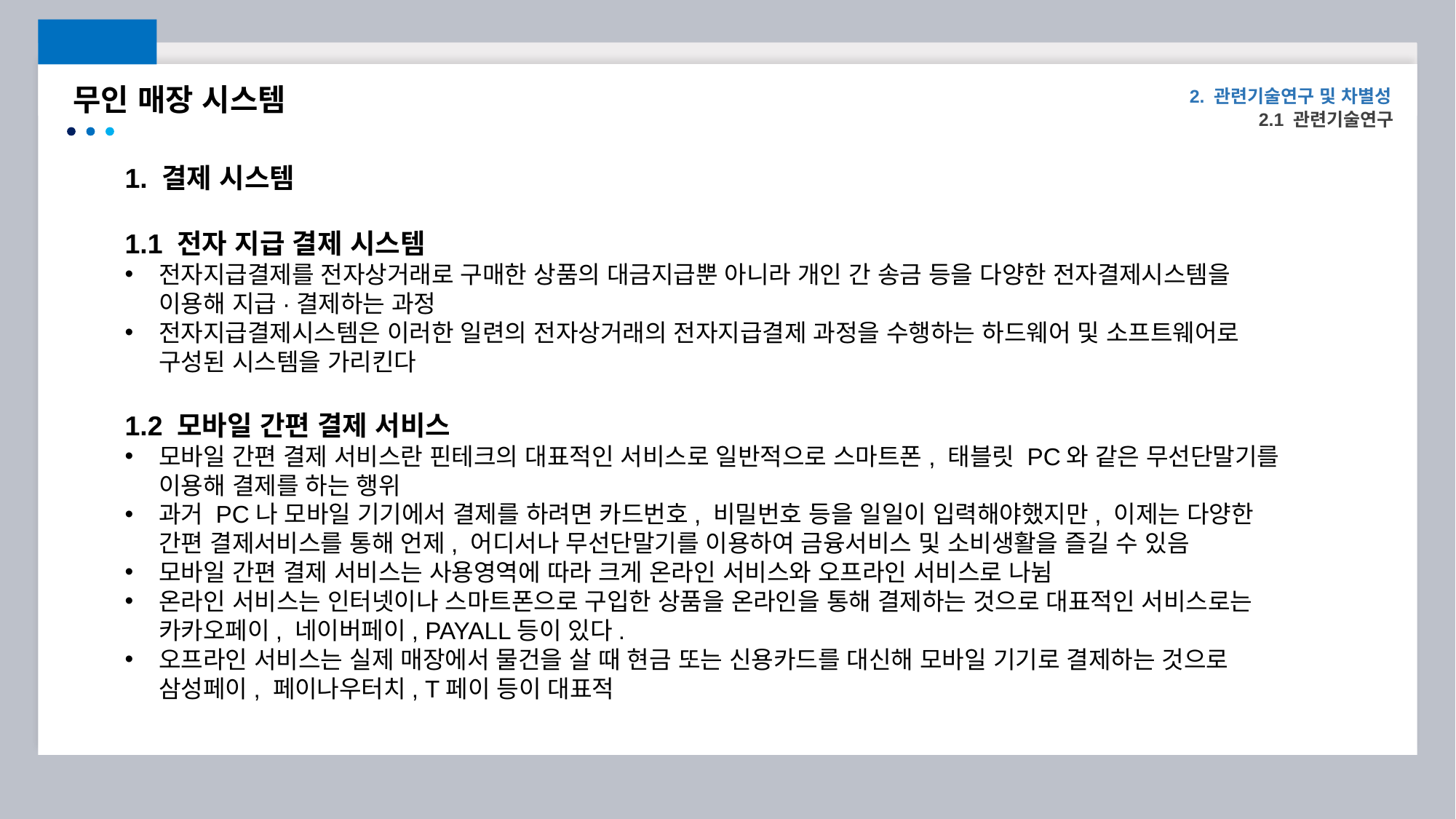

무인 매장 시스템
2. 관련기술연구 및 차별성
2.1 관련기술연구

1. 결제 시스템

1.1 전자 지급 결제 시스템
전자지급결제를 전자상거래로 구매한 상품의 대금지급뿐 아니라 개인 간 송금 등을 다양한 전자결제시스템을 이용해 지급·결제하는 과정
전자지급결제시스템은 이러한 일련의 전자상거래의 전자지급결제 과정을 수행하는 하드웨어 및 소프트웨어로 구성된 시스템을 가리킨다

1.2 모바일 간편 결제 서비스
모바일 간편 결제 서비스란 핀테크의 대표적인 서비스로 일반적으로 스마트폰, 태블릿 PC와 같은 무선단말기를 이용해 결제를 하는 행위
과거 PC나 모바일 기기에서 결제를 하려면 카드번호, 비밀번호 등을 일일이 입력해야했지만, 이제는 다양한 간편 결제서비스를 통해 언제, 어디서나 무선단말기를 이용하여 금융서비스 및 소비생활을 즐길 수 있음
모바일 간편 결제 서비스는 사용영역에 따라 크게 온라인 서비스와 오프라인 서비스로 나뉨
온라인 서비스는 인터넷이나 스마트폰으로 구입한 상품을 온라인을 통해 결제하는 것으로 대표적인 서비스로는 카카오페이, 네이버페이, PAYALL등이 있다.
오프라인 서비스는 실제 매장에서 물건을 살 때 현금 또는 신용카드를 대신해 모바일 기기로 결제하는 것으로 삼성페이, 페이나우터치, T페이 등이 대표적